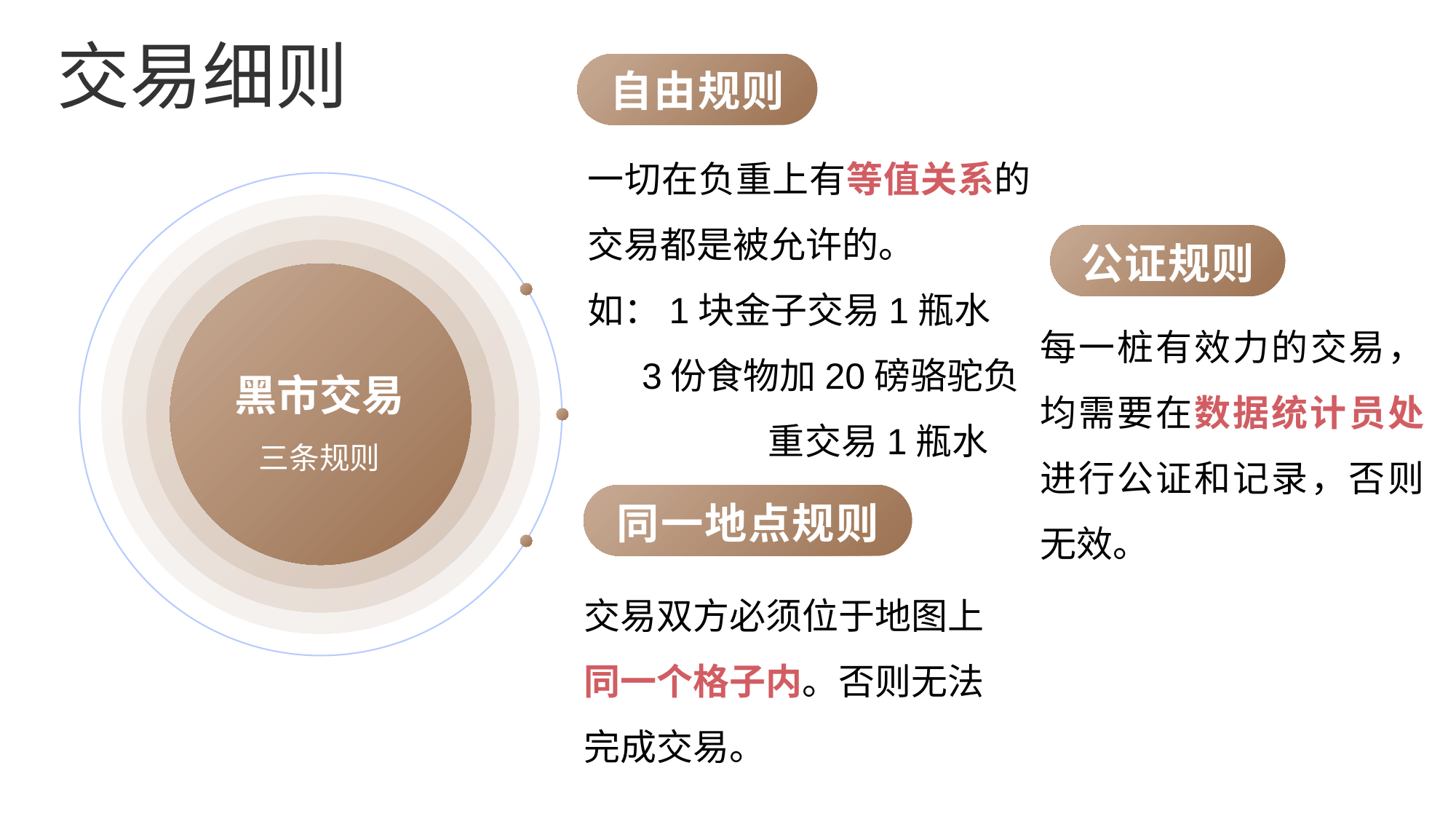

# 交易细则

自由规则
一切在负重上有等值关系的交易都是被允许的。
如：1块金子交易1瓶水
     3份食物加20磅骆驼负                    重交易1瓶水+100元

公证规则

每一桩有效力的交易，均需要在数据统计员处进行公证和记录，否则无效。
黑市交易

三条规则

同一地点规则
同一地点规则

交易双方必须位于地图上同一个格子内。否则无法完成交易。